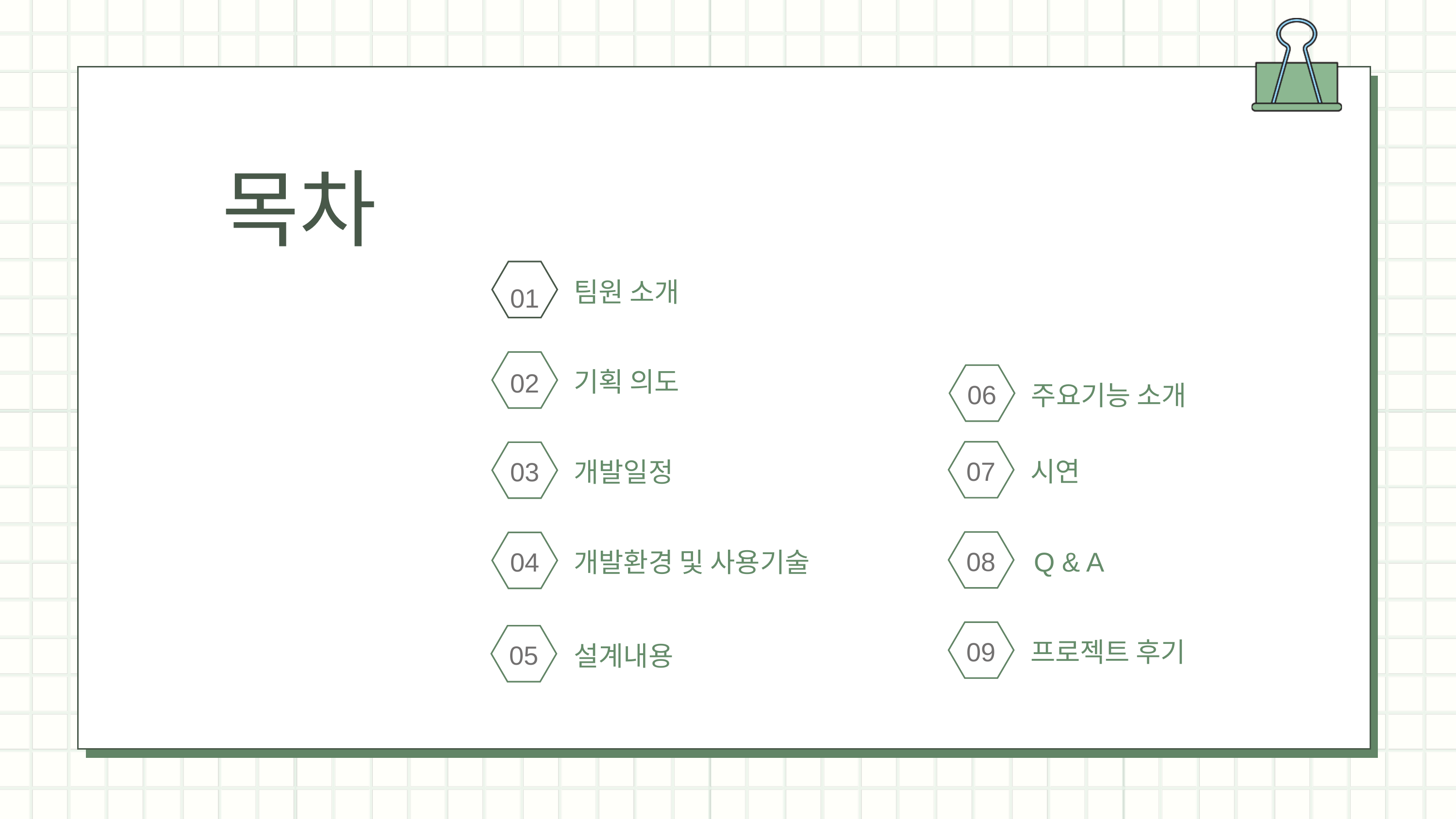

목차

01
팀원 소개

02
기획 의도

06
주요기능 소개

07

03
시연
개발일정

08

04
Q & A
개발환경 및 사용기술

09

05
프로젝트 후기
설계내용